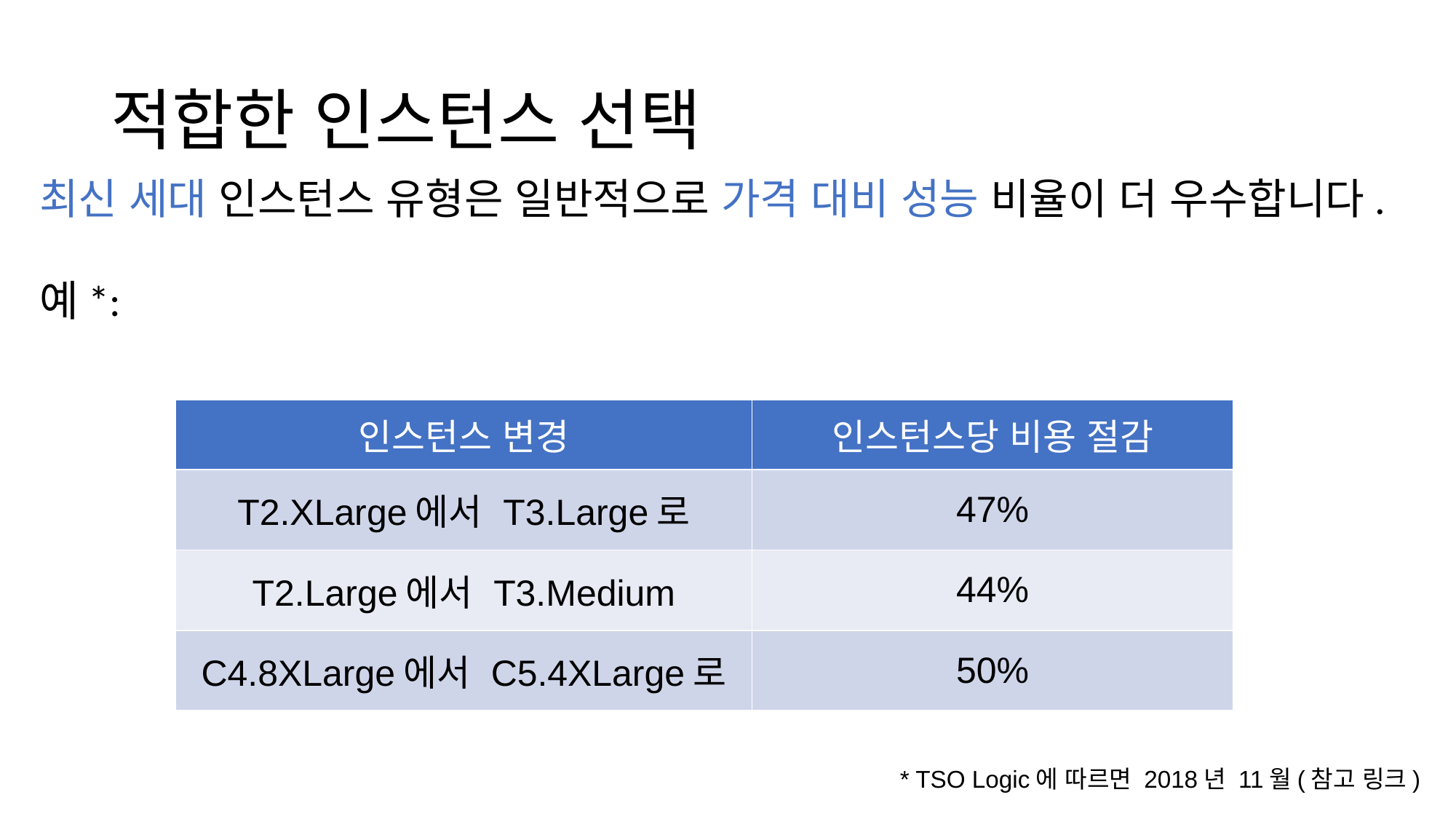

# 적합한 인스턴스 선택
최신 세대 인스턴스 유형은 일반적으로 가격 대비 성능 비율이 더 우수합니다.

예*:

| 인스턴스 변경 | 인스턴스당 비용 절감 |
| --- | --- |
| T2.XLarge에서 T3.Large로 | 47% |
| T2.Large에서 T3.Medium | 44% |
| C4.8XLarge에서 C5.4XLarge로 | 50% |
* TSO Logic에 따르면 2018년 11월(참고 링크)